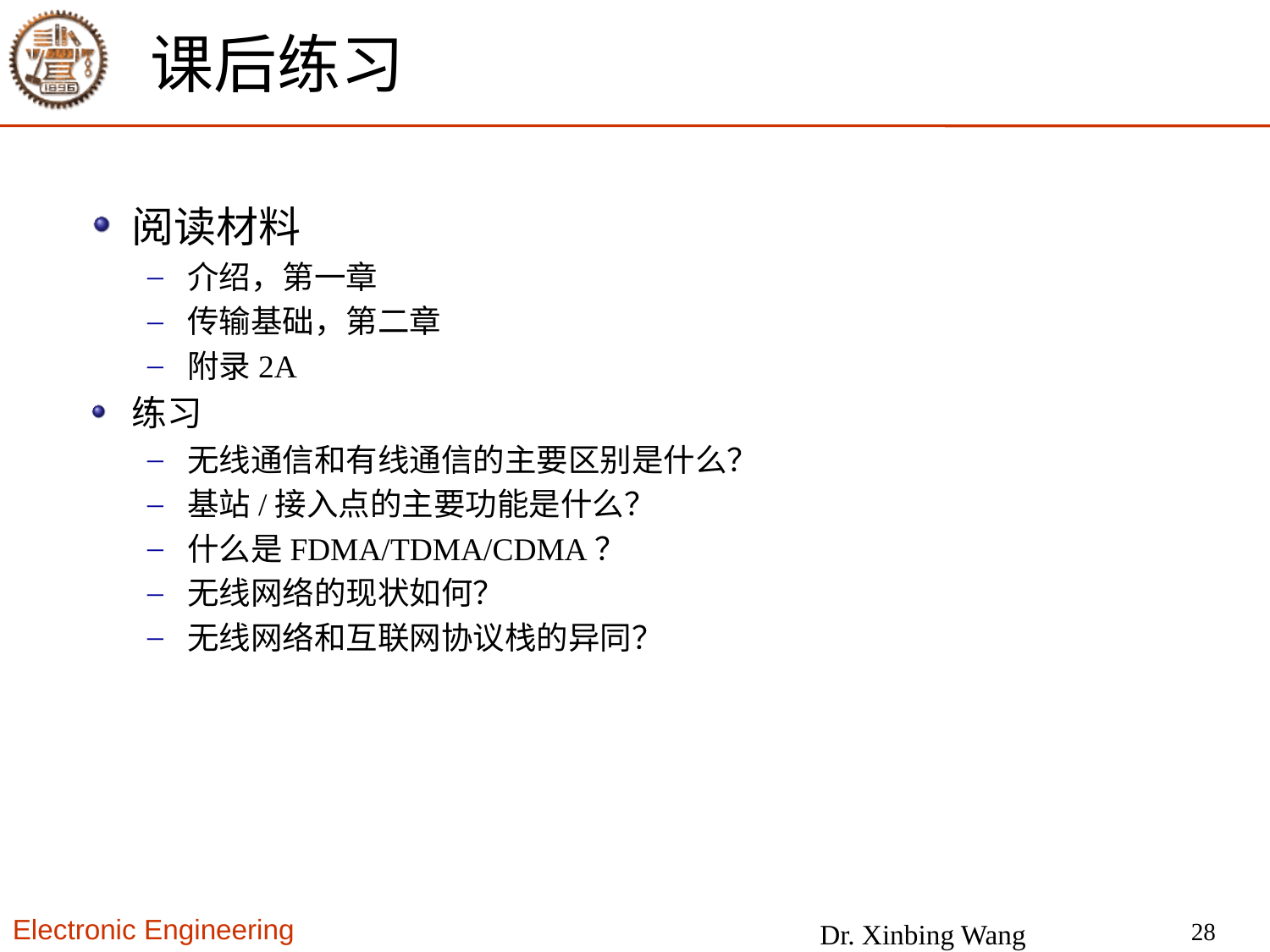

# 课后练习
阅读材料
介绍，第一章
传输基础，第二章
附录2A
练习
无线通信和有线通信的主要区别是什么？
基站/接入点的主要功能是什么？
什么是FDMA/TDMA/CDMA？
无线网络的现状如何？
无线网络和互联网协议栈的异同？

28
Dr. Xinbing Wang